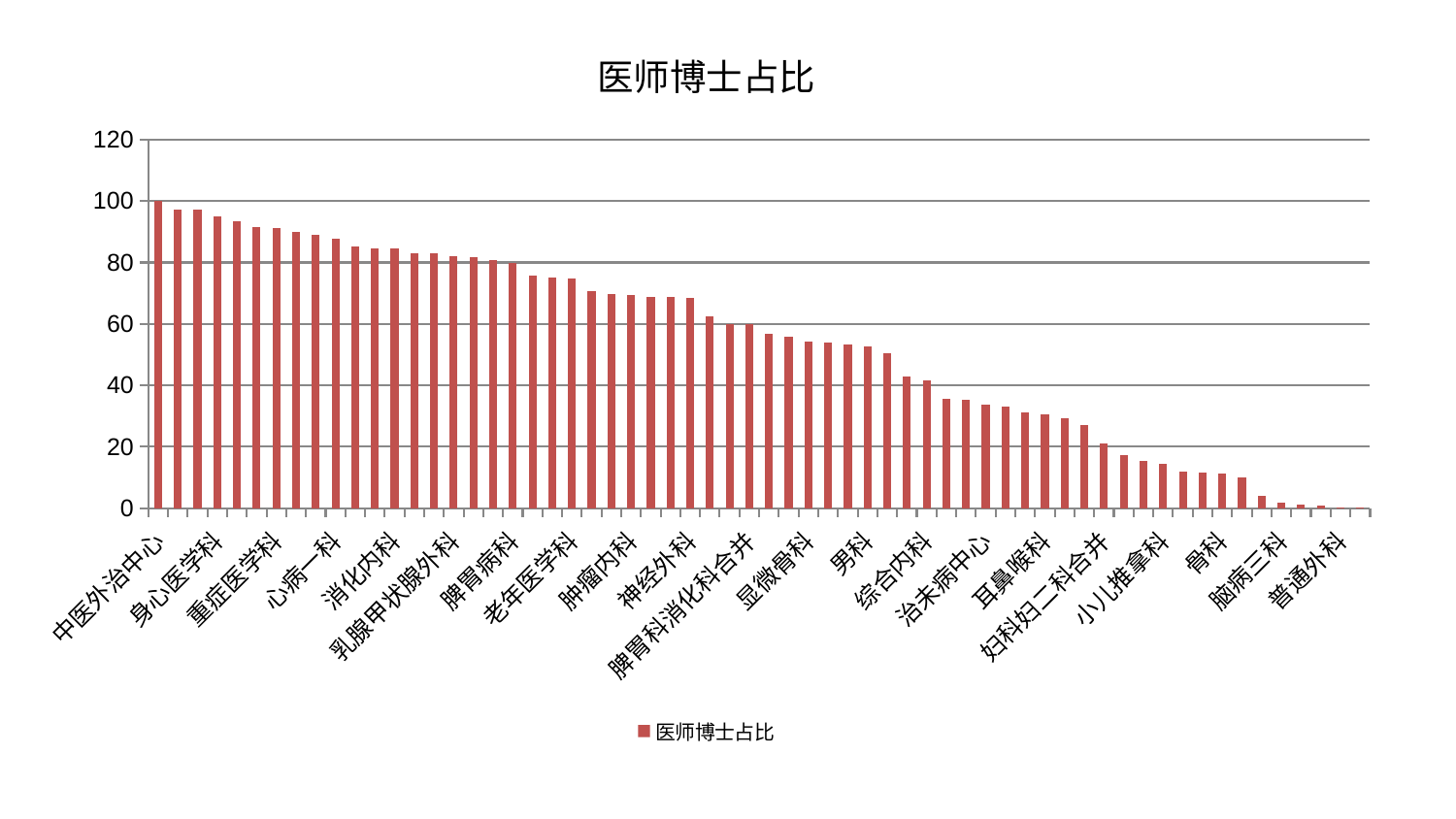

### Chart: 医师博士占比

| Category | 医师博士占比 |
|---|---|
| 中医外治中心 | 100.0 |
| 神经内科 | 97.35594848352302 |
| 肛肠科 | 97.08235877788451 |
| 身心医学科 | 94.95327982462402 |
| 小儿骨科 | 93.45118667485809 |
| 心病二科 | 91.42853709693013 |
| 重症医学科 | 91.11374157029888 |
| 眼科 | 89.87853808413035 |
| 胸外科 | 88.98192574026422 |
| 心病一科 | 87.81015736073776 |
| 脊柱骨科 | 85.15888546842689 |
| 心血管内科 | 84.56542492972875 |
| 消化内科 | 84.4466053378048 |
| 创伤骨科 | 83.15248931882553 |
| 医院 | 82.89856745108762 |
| 乳腺甲状腺外科 | 82.126372055507 |
| 脑病二科 | 81.73239361984199 |
| 肾脏内科 | 80.83410318546984 |
| 脾胃病科 | 79.72792121477192 |
| 肾病科 | 75.69015836912223 |
| 东区肾病科 | 75.26825033351294 |
| 老年医学科 | 74.70716646524225 |
| 肝胆外科 | 70.70291229491768 |
| 心病三科 | 69.86492439207255 |
| 肿瘤内科 | 69.43353267434385 |
| 推拿科 | 68.85390558546247 |
| 儿科 | 68.84175351027241 |
| 神经外科 | 68.49116390671716 |
| 血液科 | 62.48857359581339 |
| 关节骨科 | 60.08268877739909 |
| 脾胃科消化科合并 | 60.00925012355911 |
| 周围血管科 | 56.65046158647704 |
| 皮肤科 | 55.9119965590833 |
| 显微骨科 | 54.28544499275497 |
| 风湿病科 | 53.948176501770085 |
| 心病四科 | 53.17451097788958 |
| 男科 | 52.78327376217034 |
| 针灸科 | 50.41142227181172 |
| 西区重症医学科 | 42.87321091062854 |
| 综合内科 | 41.53476118690429 |
| 呼吸内科 | 35.56802031100044 |
| 内分泌科 | 35.31688643893365 |
| 治未病中心 | 33.632344928203125 |
| 产科 | 33.02275286185661 |
| 中医经典科 | 31.204568609144737 |
| 耳鼻喉科 | 30.60230227939449 |
| 微创骨科 | 29.250131181417483 |
| 妇科 | 27.046350374891603 |
| 妇科妇二科合并 | 21.09293530105829 |
| 肝病科 | 17.340186351170274 |
| 运动损伤骨科 | 15.516765841957135 |
| 小儿推拿科 | 14.311935380306041 |
| 康复科 | 12.009407384257242 |
| 泌尿外科 | 11.498696820747135 |
| 骨科 | 11.169516458864969 |
| 口腔科 | 10.028334604374534 |
| 美容皮肤科 | 3.9354635471673176 |
| 脑病三科 | 1.8384511657765445 |
| 东区重症医学科 | 1.313648714483473 |
| 脑病一科 | 0.8053388872331536 |
| 普通外科 | 0.29458048644059875 |
| 妇二科 | 0.2261525720966162 |
8